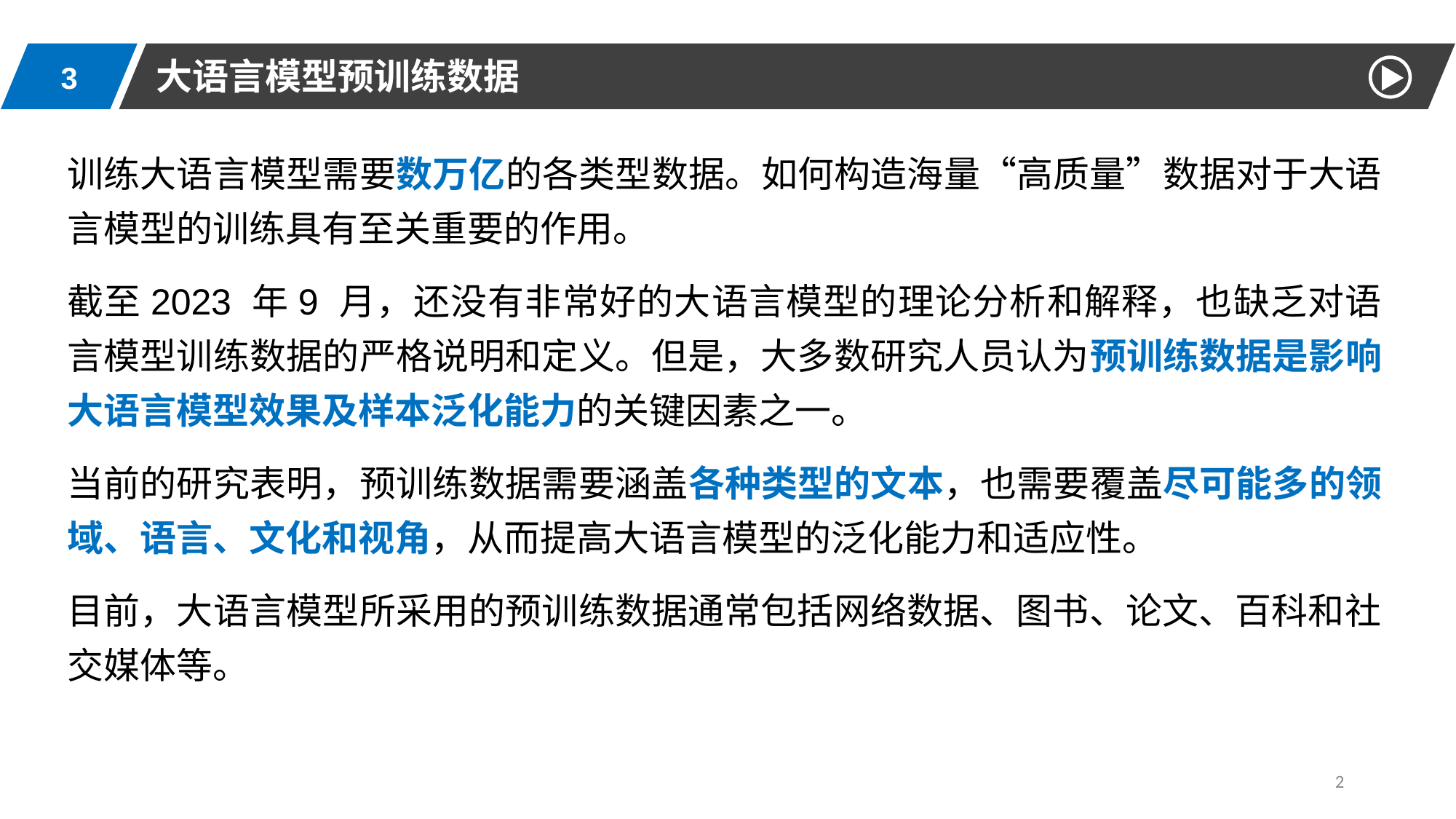

大语言模型预训练数据
3

训练大语言模型需要数万亿的各类型数据。如何构造海量“高质量”数据对于大语言模型的训练具有至关重要的作用。
截至2023 年9 月，还没有非常好的大语言模型的理论分析和解释，也缺乏对语言模型训练数据的严格说明和定义。但是，大多数研究人员认为预训练数据是影响大语言模型效果及样本泛化能力的关键因素之一。
当前的研究表明，预训练数据需要涵盖各种类型的文本，也需要覆盖尽可能多的领域、语言、文化和视角，从而提高大语言模型的泛化能力和适应性。
目前，大语言模型所采用的预训练数据通常包括网络数据、图书、论文、百科和社交媒体等。
2